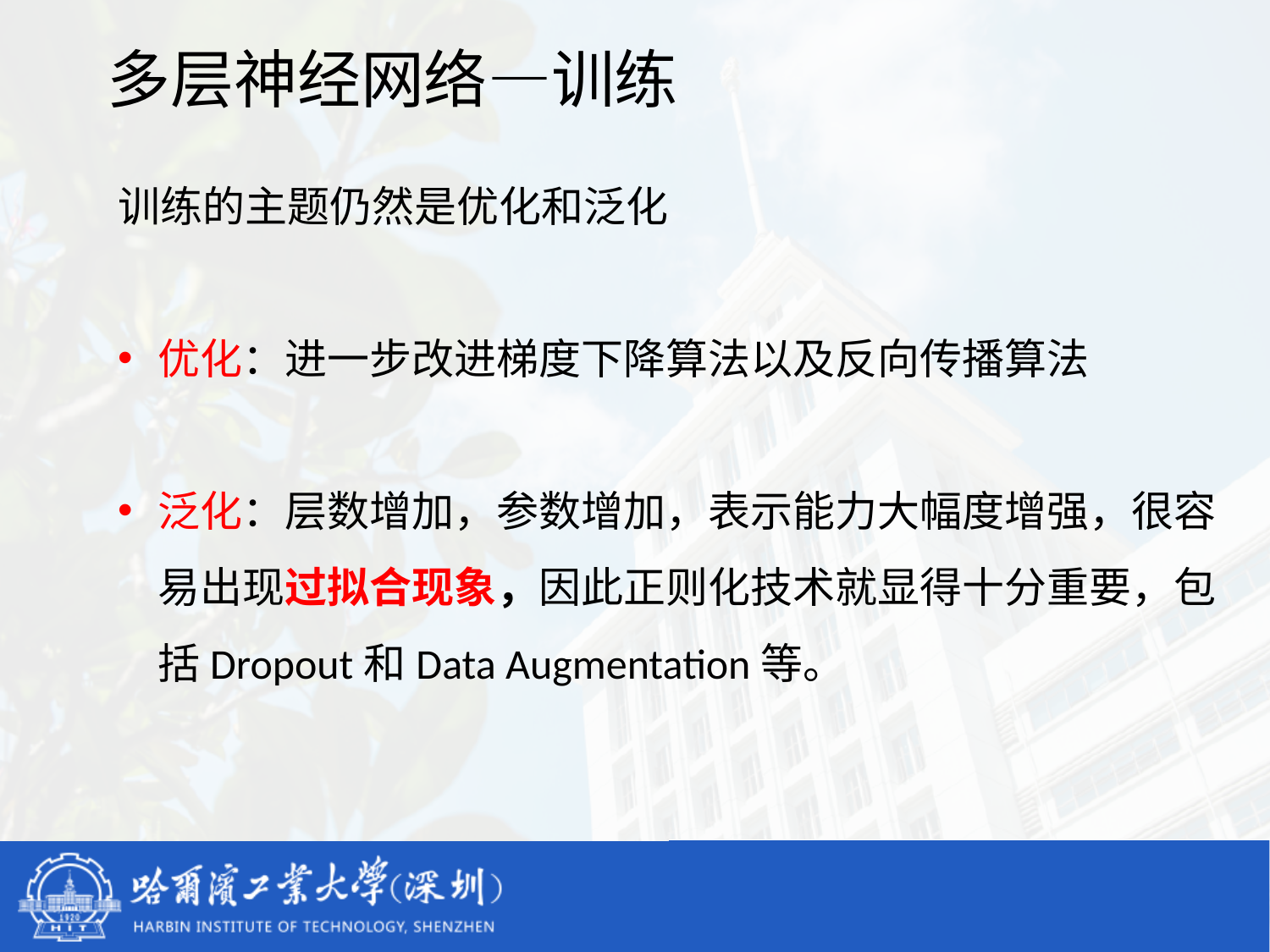

# 多层神经网络—训练
训练的主题仍然是优化和泛化

优化：进一步改进梯度下降算法以及反向传播算法
泛化：层数增加，参数增加，表示能力大幅度增强，很容易出现过拟合现象，因此正则化技术就显得十分重要，包括Dropout和Data Augmentation等。